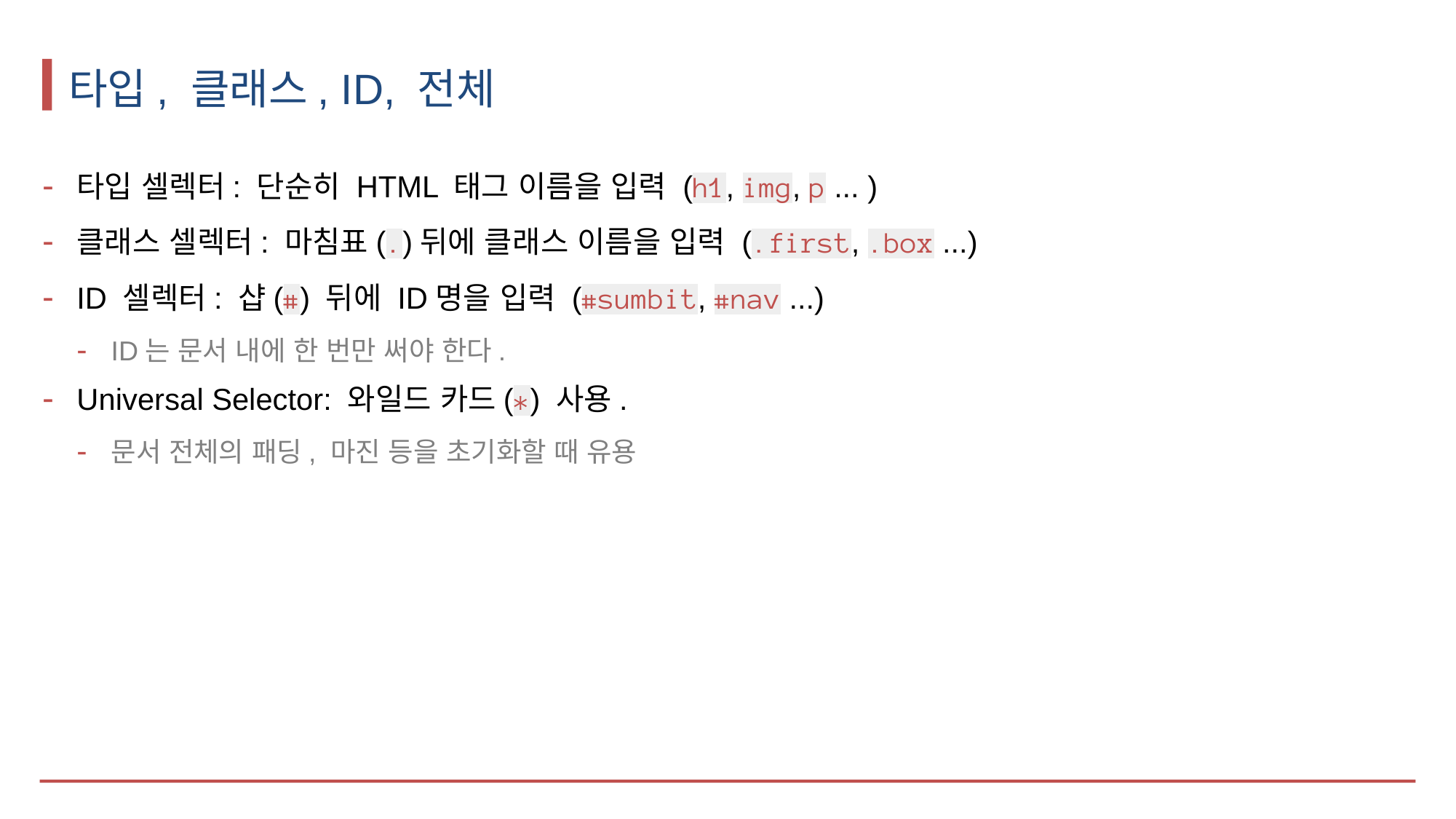

# 타입, 클래스, ID, 전체
타입 셀렉터: 단순히 HTML 태그 이름을 입력 (h1, img, p ... )
클래스 셀렉터: 마침표(.)뒤에 클래스 이름을 입력 (.first, .box ...)
ID 셀렉터: 샵(#) 뒤에 ID명을 입력 (#sumbit, #nav ...)
ID는 문서 내에 한 번만 써야 한다.
Universal Selector: 와일드 카드(*) 사용.
문서 전체의 패딩, 마진 등을 초기화할 때 유용